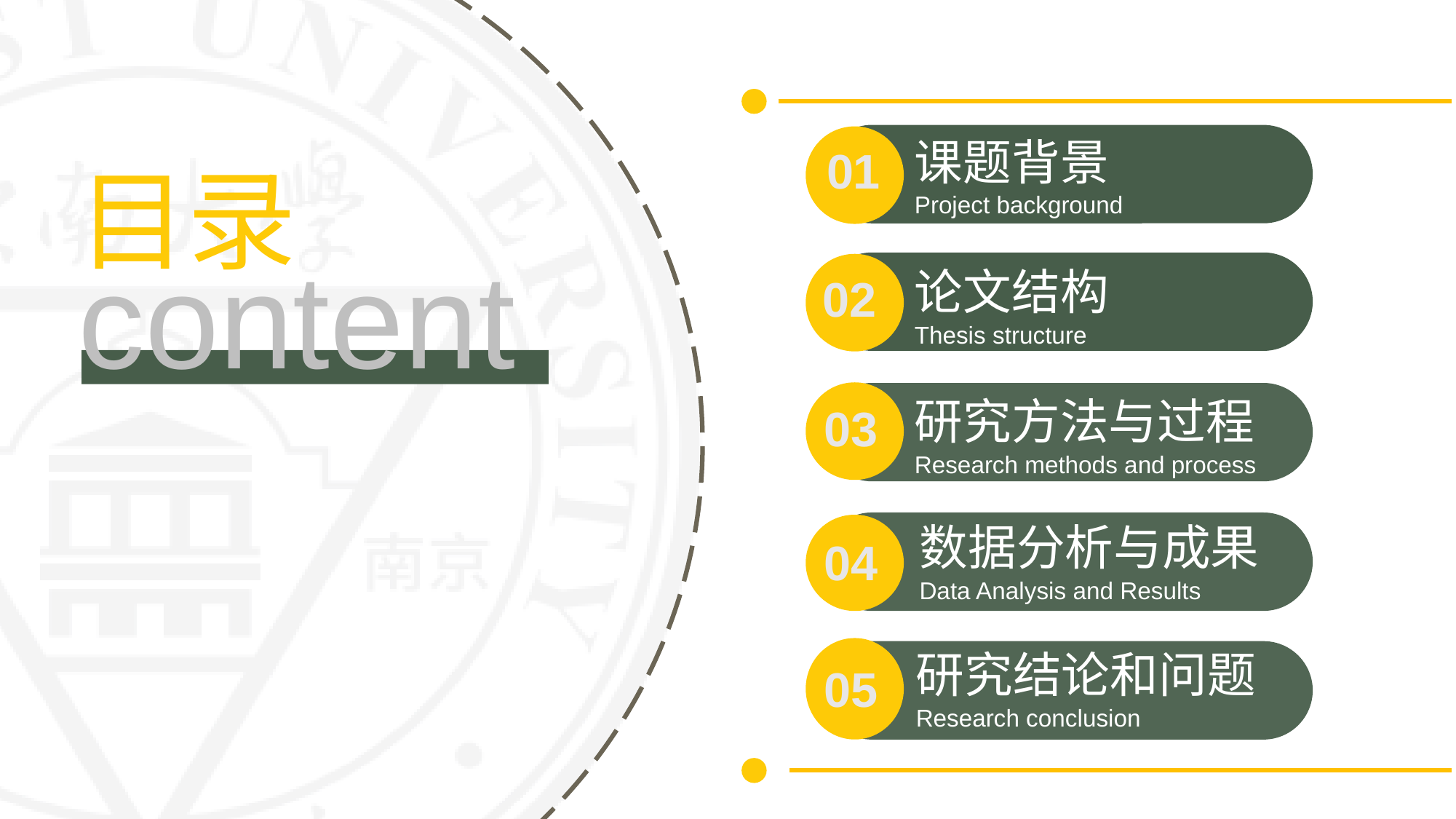

课题背景
Project background

01
目录
content

论文结构
Thesis structure
02

研究方法与过程
Research methods and process
03
数据分析与成果Data Analysis and Results

04

研究结论和问题
Research conclusion

05